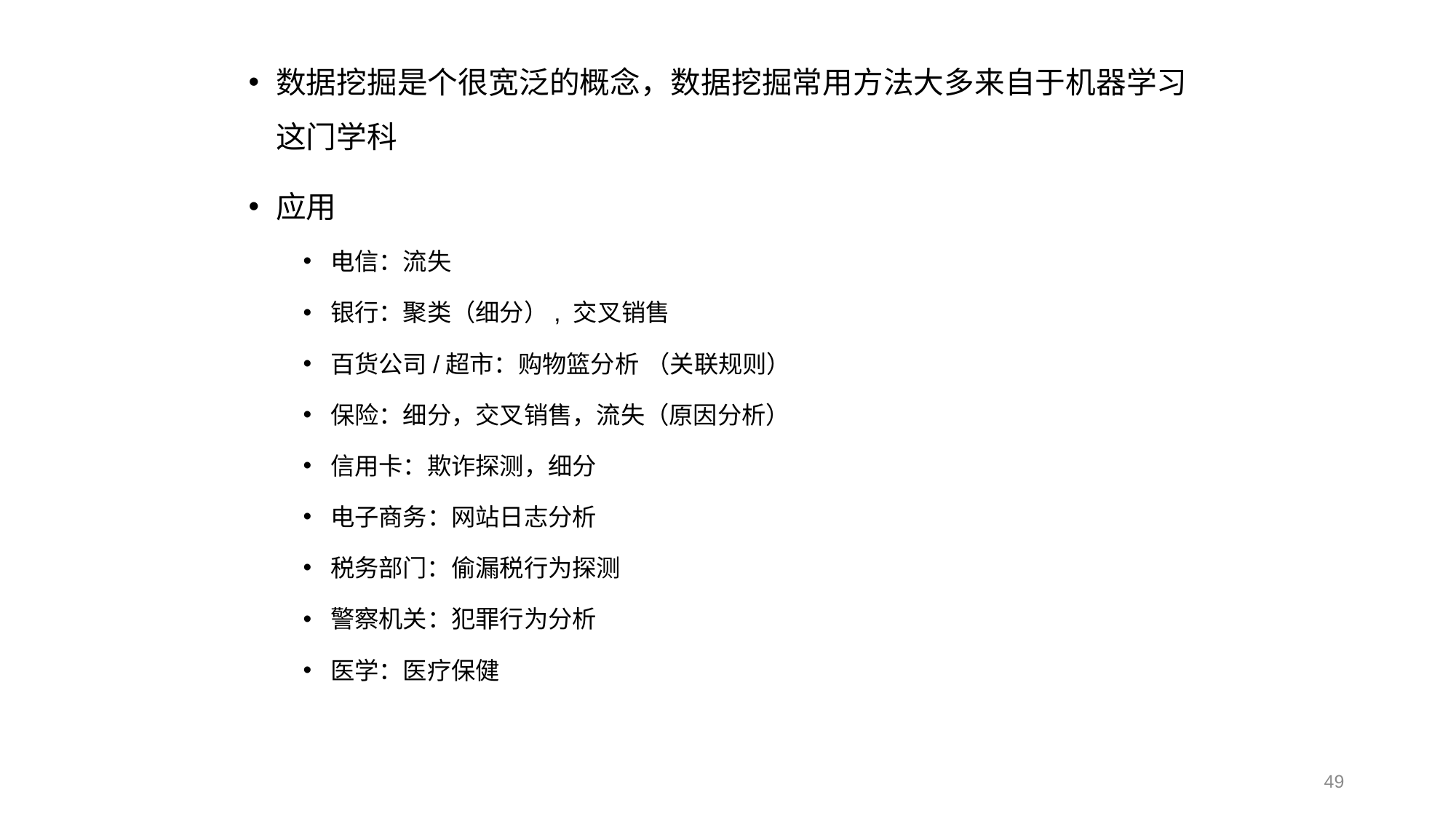

#
数据挖掘是个很宽泛的概念，数据挖掘常用方法大多来自于机器学习这门学科
应用
电信：流失
银行：聚类（细分）, 交叉销售
百货公司/超市：购物篮分析 （关联规则）
保险：细分，交叉销售，流失（原因分析）
信用卡：欺诈探测，细分
电子商务：网站日志分析
税务部门：偷漏税行为探测
警察机关：犯罪行为分析
医学：医疗保健
49